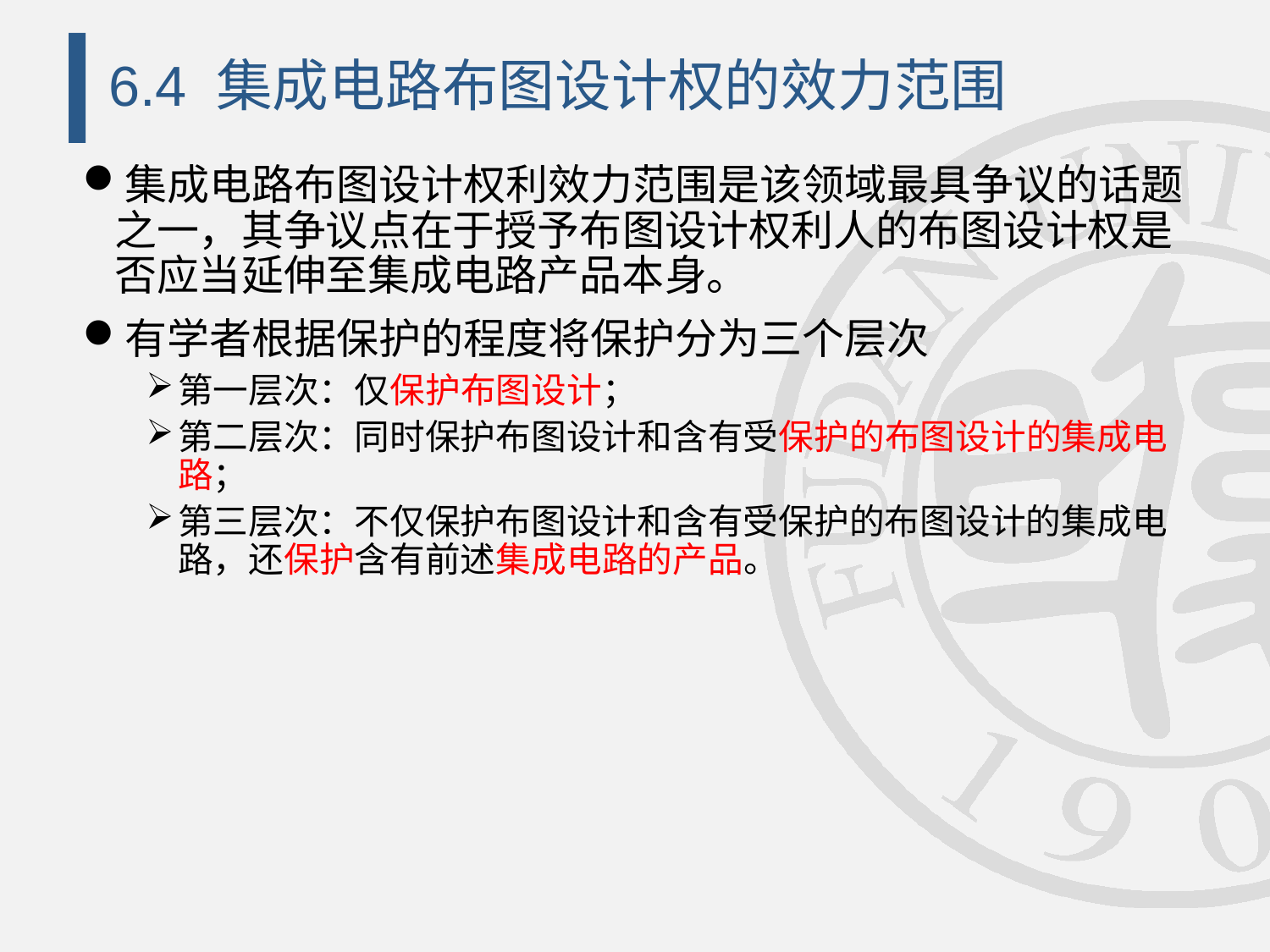

# 6.4 集成电路布图设计权的效力范围
集成电路布图设计权利效力范围是该领域最具争议的话题之一，其争议点在于授予布图设计权利人的布图设计权是否应当延伸至集成电路产品本身。
有学者根据保护的程度将保护分为三个层次
第一层次：仅保护布图设计；
第二层次：同时保护布图设计和含有受保护的布图设计的集成电路；
第三层次：不仅保护布图设计和含有受保护的布图设计的集成电路，还保护含有前述集成电路的产品。